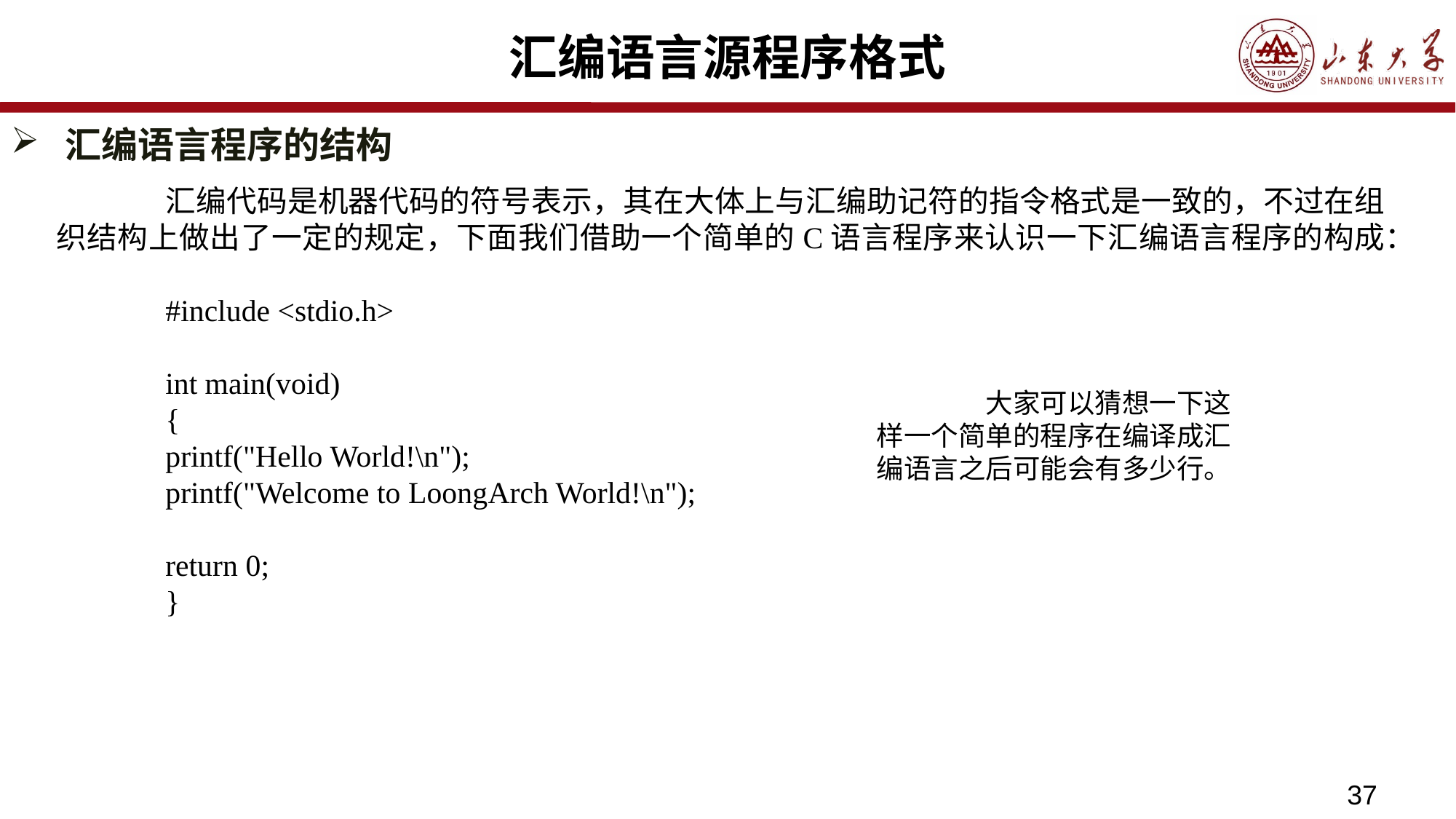

# 汇编语言源程序格式
汇编语言程序的结构
	汇编代码是机器代码的符号表示，其在大体上与汇编助记符的指令格式是一致的，不过在组织结构上做出了一定的规定，下面我们借助一个简单的C语言程序来认识一下汇编语言程序的构成：

	#include <stdio.h>

	int main(void)
	{
	printf("Hello World!\n");
	printf("Welcome to LoongArch World!\n");

	return 0;
	}

	大家可以猜想一下这样一个简单的程序在编译成汇编语言之后可能会有多少行。
37